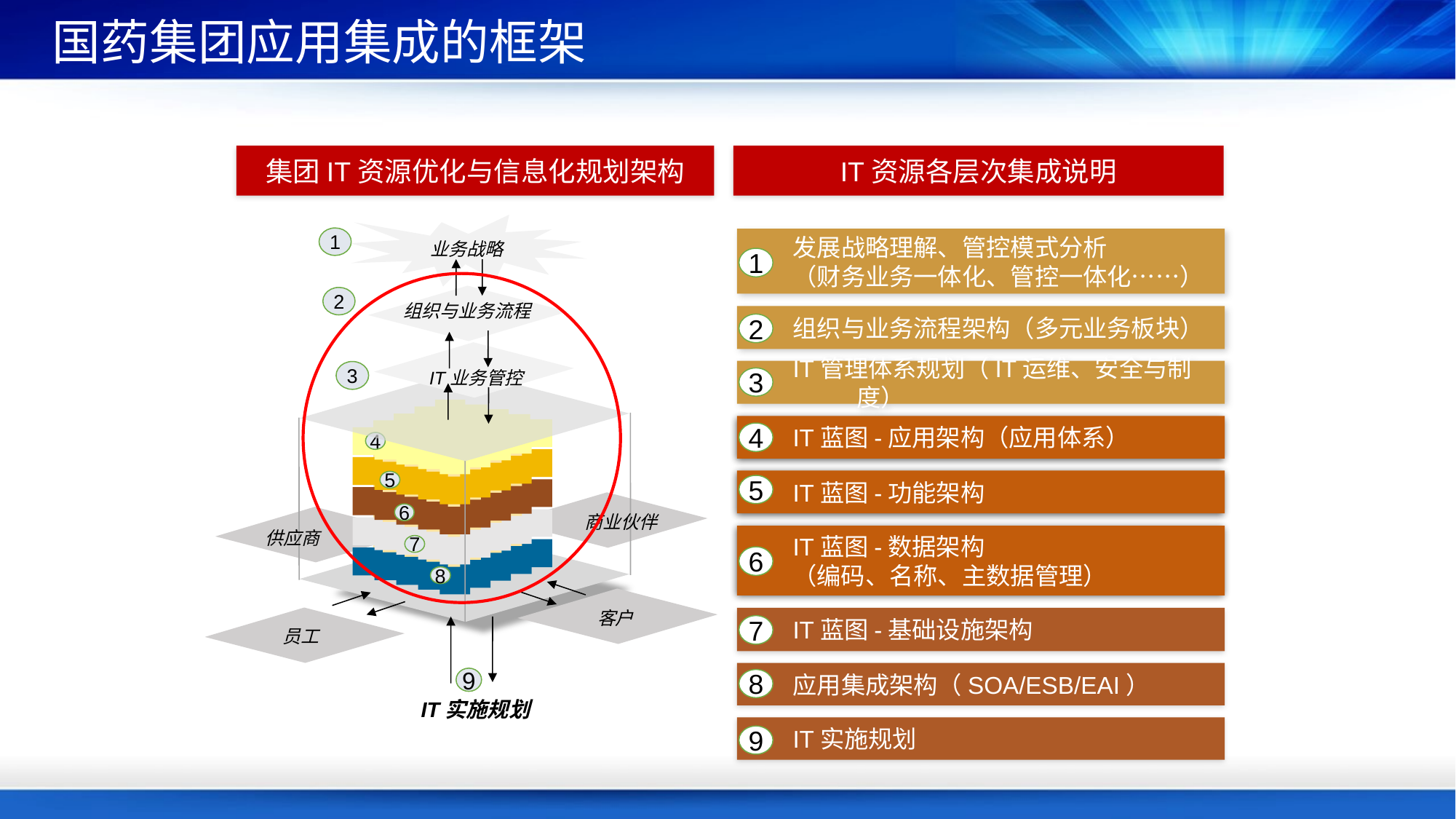

# 国药集团应用集成的框架
集团IT资源优化与信息化规划架构
IT资源各层次集成说明
业务战略
1
发展战略理解、管控模式分析
（财务业务一体化、管控一体化……）
1

2
组织与业务流程
组织与业务流程架构（多元业务板块）
2

IT管理体系规划（IT运维、安全与制度）
3
IT业务管控
3

IT蓝图-应用架构（应用体系）

4

4

IT蓝图-功能架构
5

5

6

商业伙伴

供应商

IT蓝图-数据架构
（编码、名称、主数据管理）

7

6

8

客户
IT蓝图-基础设施架构

7

员工
应用集成架构（SOA/ESB/EAI）
9
8
IT实施规划
IT实施规划
9